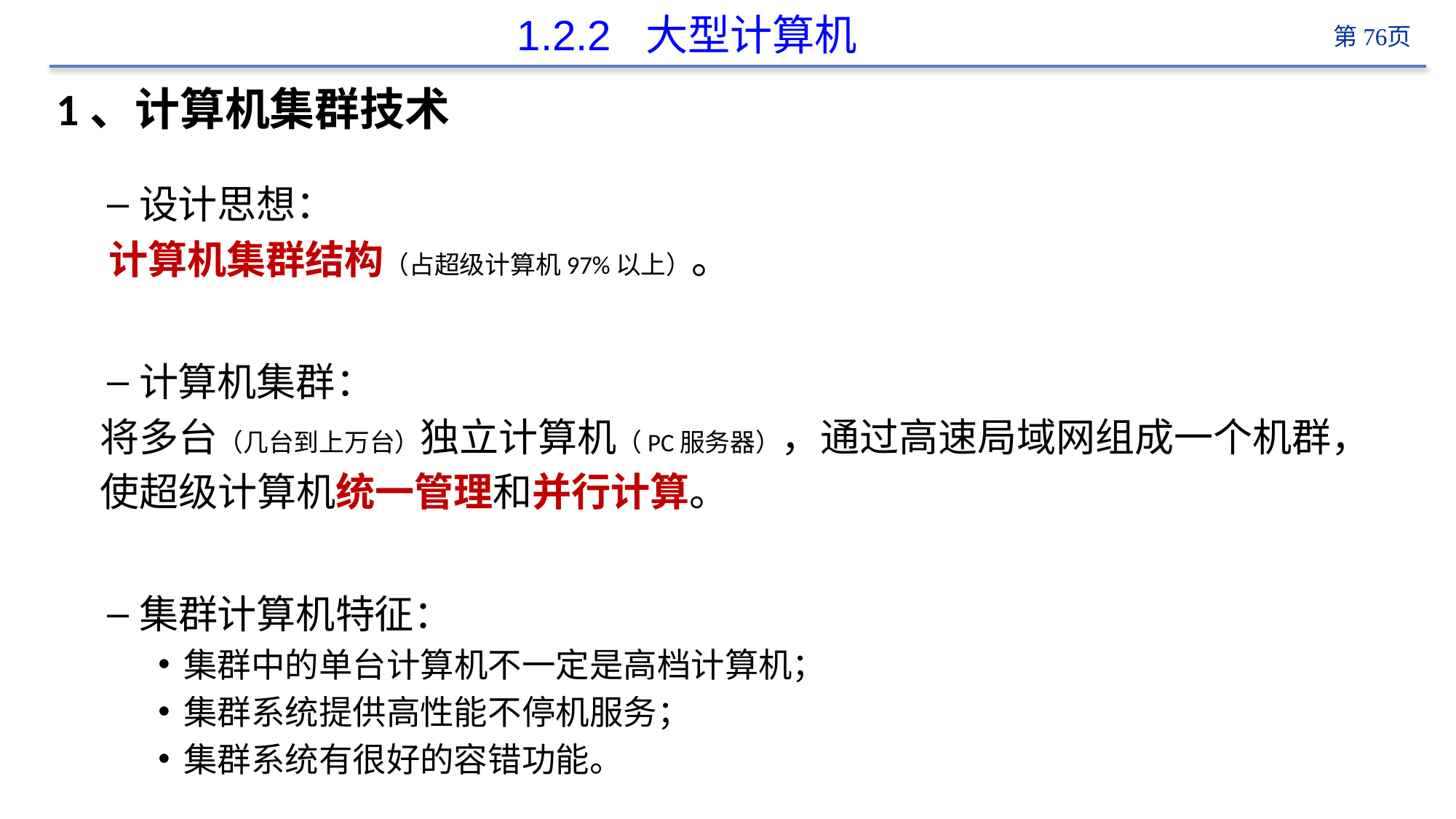

# 1.2.2  大型计算机
1、计算机集群技术

设计思想：
     计算机集群结构（占超级计算机97%以上）。

计算机集群：
    将多台（几台到上万台）独立计算机（PC服务器），通过高速局域网组成一个机群，
    使超级计算机统一管理和并行计算。

集群计算机特征：
集群中的单台计算机不一定是高档计算机；
集群系统提供高性能不停机服务；
集群系统有很好的容错功能。